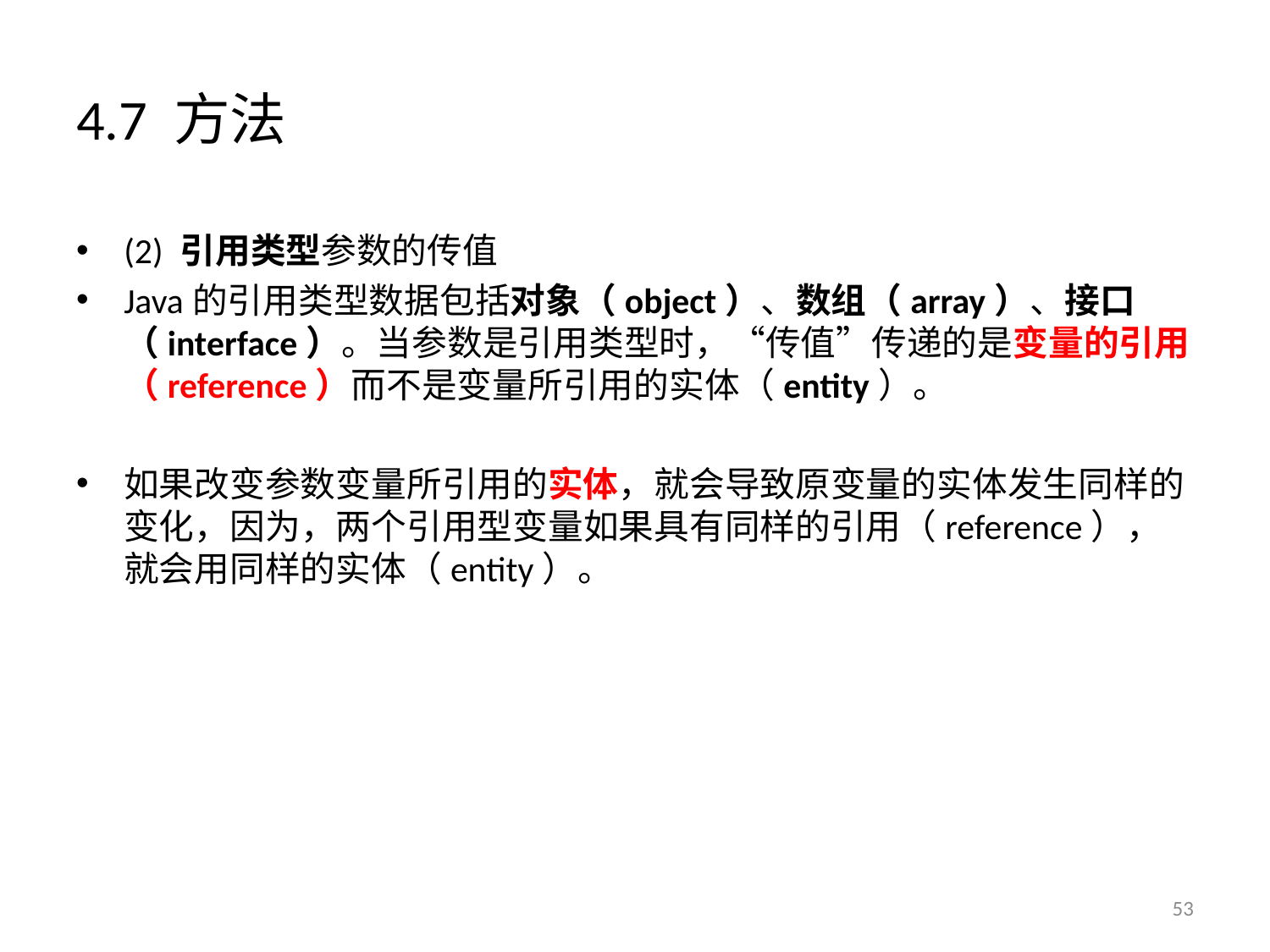

# 4.7 方法
(2) 引用类型参数的传值
Java的引用类型数据包括对象（object）、数组（array）、接口（interface）。当参数是引用类型时，“传值”传递的是变量的引用（reference）而不是变量所引用的实体（entity）。

如果改变参数变量所引用的实体，就会导致原变量的实体发生同样的变化，因为，两个引用型变量如果具有同样的引用（reference），就会用同样的实体（entity）。
53